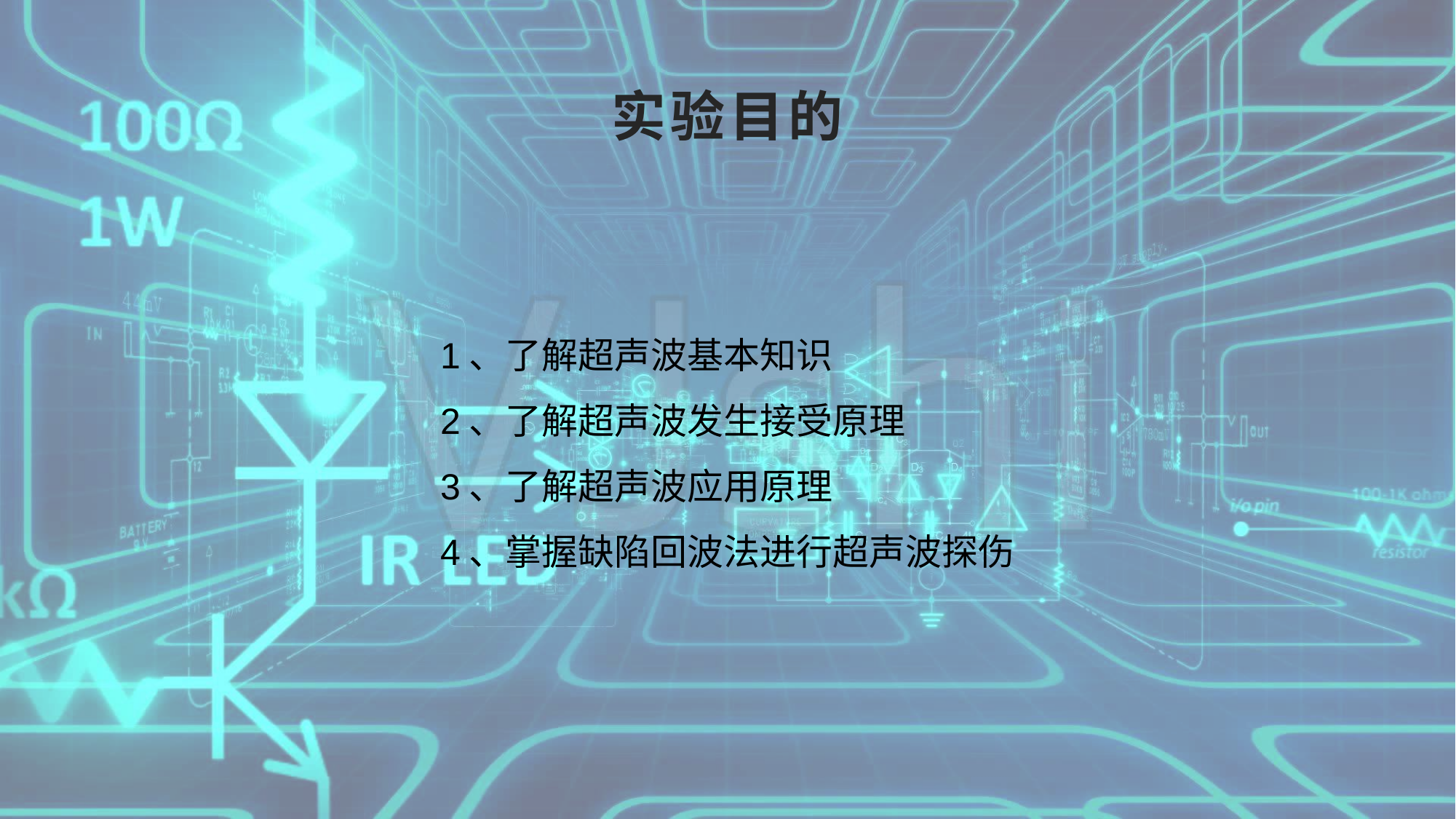

# 实验目的
1、了解超声波基本知识
2、了解超声波发生接受原理
3、了解超声波应用原理
4、掌握缺陷回波法进行超声波探伤